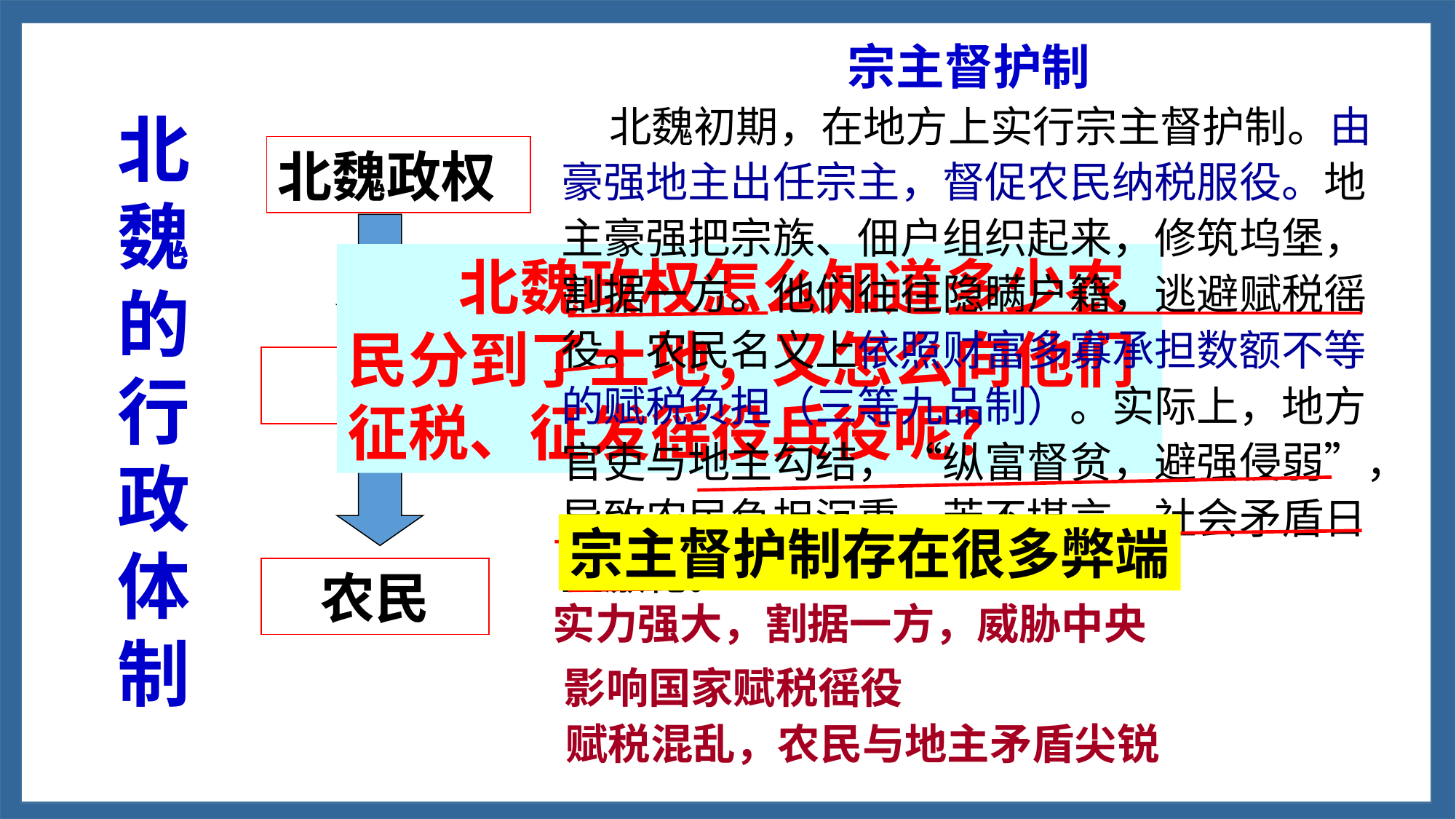

宗主督护制
    北魏初期，在地方上实行宗主督护制。由豪强地主出任宗主，督促农民纳税服役。地主豪强把宗族、佃户组织起来，修筑坞堡，割据一方。他们往往隐瞒户籍，逃避赋税徭役。农民名义上依照财富多寡承担数额不等的赋税负担（三等九品制）。实际上，地方官吏与地主勾结，“纵富督贫，避强侵弱”，导致农民负担沉重，苦不堪言，社会矛盾日益激化。
北魏的行政体制
北魏政权

       北魏政权怎么知道多少农民分到了土地，又怎么向他们征税、征发徭役兵役呢？
     宗主

宗主督护制存在很多弊端
农民
实力强大，割据一方，威胁中央
影响国家赋税徭役
赋税混乱，农民与地主矛盾尖锐